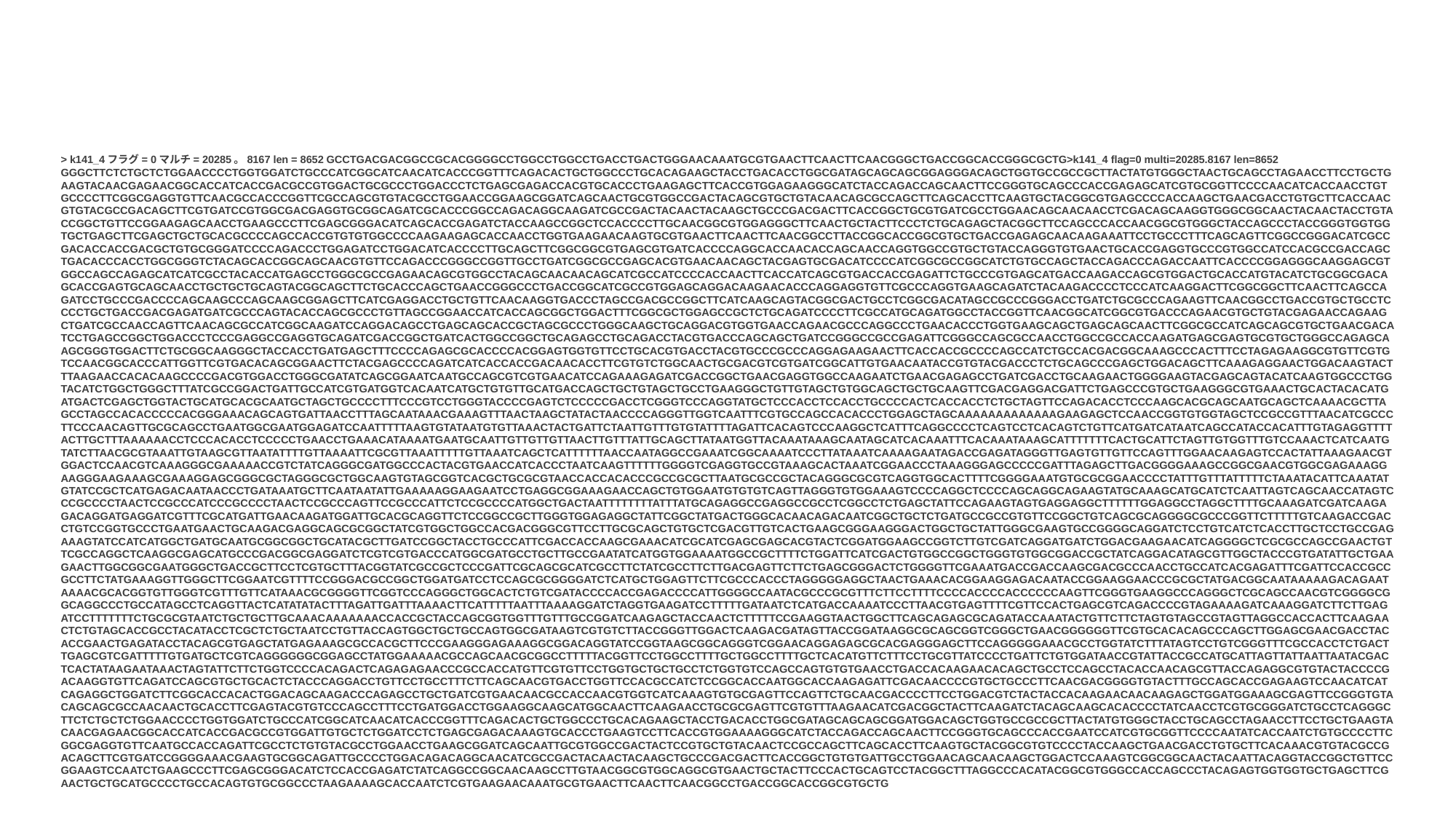

> k141_4フラグ= 0マルチ= 20285。8167 len = 8652 GCCTGACGACGGCCGCACGGGGCCTGGCCTGGCCTGACCTGACTGGGAACAAATGCGTGAACTTCAACTTCAACGGGCTGACCGGCACCGGGCGCTG>k141_4 flag=0 multi=20285.8167 len=8652 GGGCTTCTCTGCTCTGGAACCCCTGGTGGATCTGCCCATCGGCATCAACATCACCCGGTTTCAGACACTGCTGGCCCTGCACAGAAGCTACCTGACACCTGGCGATAGCAGCAGCGGAGGGACAGCTGGTGCCGCCGCTTACTATGTGGGCTAACTGCAGCCTAGAACCTTCCTGCTGAAGTACAACGAGAACGGCACCATCACCGACGCCGTGGACTGCGCCCTGGACCCTCTGAGCGAGACCACGTGCACCCTGAAGAGCTTCACCGTGGAGAAGGGCATCTACCAGACCAGCAACTTCCGGGTGCAGCCCACCGAGAGCATCGTGCGGTTCCCCAACATCACCAACCTGTGCCCCTTCGGCGAGGTGTTCAACGCCACCCGGTTCGCCAGCGTGTACGCCTGGAACCGGAAGCGGATCAGCAACTGCGTGGCCGACTACAGCGTGCTGTACAACAGCGCCAGCTTCAGCACCTTCAAGTGCTACGGCGTGAGCCCCACCAAGCTGAACGACCTGTGCTTCACCAACGTGTACGCCGACAGCTTCGTGATCCGTGGCGACGAGGTGCGGCAGATCGCACCCGGCCAGACAGGCAAGATCGCCGACTACAACTACAAGCTGCCCGACGACTTCACCGGCTGCGTGATCGCCTGGAACAGCAACAACCTCGACAGCAAGGTGGGCGGCAACTACAACTACCTGTACCGGCTGTTCCGGAAGAGCAACCTGAAGCCCTTCGAGCGGGACATCAGCACCGAGATCTACCAAGCCGGCTCCACCCCTTGCAACGGCGTGGAGGGCTTCAACTGCTACTTCCCTCTGCAGAGCTACGGCTTCCAGCCCACCAACGGCGTGGGCTACCAGCCCTACCGGGTGGTGGTGCTGAGCTTCGAGCTGCTGCACGCCCCAGCCACCGTGTGTGGCCCCAAGAAGAGCACCAACCTGGTGAAGAACAAGTGCGTGAACTTCAACTTCAACGGCCTTACCGGCACCGGCGTGCTGACCGAGAGCAACAAGAAATTCCTGCCCTTTCAGCAGTTCGGCCGGGACATCGCCGACACCACCGACGCTGTGCGGGATCCCCAGACCCTGGAGATCCTGGACATCACCCCTTGCAGCTTCGGCGGCGTGAGCGTGATCACCCCAGGCACCAACACCAGCAACCAGGTGGCCGTGCTGTACCAGGGTGTGAACTGCACCGAGGTGCCCGTGGCCATCCACGCCGACCAGCTGACACCCACCTGGCGGGTCTACAGCACCGGCAGCAACGTGTTCCAGACCCGGGCCGGTTGCCTGATCGGCGCCGAGCACGTGAACAACAGCTACGAGTGCGACATCCCCATCGGCGCCGGCATCTGTGCCAGCTACCAGACCCAGACCAATTCACCCCGGAGGGCAAGGAGCGTGGCCAGCCAGAGCATCATCGCCTACACCATGAGCCTGGGCGCCGAGAACAGCGTGGCCTACAGCAACAACAGCATCGCCATCCCCACCAACTTCACCATCAGCGTGACCACCGAGATTCTGCCCGTGAGCATGACCAAGACCAGCGTGGACTGCACCATGTACATCTGCGGCGACAGCACCGAGTGCAGCAACCTGCTGCTGCAGTACGGCAGCTTCTGCACCCAGCTGAACCGGGCCCTGACCGGCATCGCCGTGGAGCAGGACAAGAACACCCAGGAGGTGTTCGCCCAGGTGAAGCAGATCTACAAGACCCCTCCCATCAAGGACTTCGGCGGCTTCAACTTCAGCCAGATCCTGCCCGACCCCAGCAAGCCCAGCAAGCGGAGCTTCATCGAGGACCTGCTGTTCAACAAGGTGACCCTAGCCGACGCCGGCTTCATCAAGCAGTACGGCGACTGCCTCGGCGACATAGCCGCCCGGGACCTGATCTGCGCCCAGAAGTTCAACGGCCTGACCGTGCTGCCTCCCCTGCTGACCGACGAGATGATCGCCCAGTACACCAGCGCCCTGTTAGCCGGAACCATCACCAGCGGCTGGACTTTCGGCGCTGGAGCCGCTCTGCAGATCCCCTTCGCCATGCAGATGGCCTACCGGTTCAACGGCATCGGCGTGACCCAGAACGTGCTGTACGAGAACCAGAAGCTGATCGCCAACCAGTTCAACAGCGCCATCGGCAAGATCCAGGACAGCCTGAGCAGCACCGCTAGCGCCCTGGGCAAGCTGCAGGACGTGGTGAACCAGAACGCCCAGGCCCTGAACACCCTGGTGAAGCAGCTGAGCAGCAACTTCGGCGCCATCAGCAGCGTGCTGAACGACATCCTGAGCCGGCTGGACCCTCCCGAGGCCGAGGTGCAGATCGACCGGCTGATCACTGGCCGGCTGCAGAGCCTGCAGACCTACGTGACCCAGCAGCTGATCCGGGCCGCCGAGATTCGGGCCAGCGCCAACCTGGCCGCCACCAAGATGAGCGAGTGCGTGCTGGGCCAGAGCAAGCGGGTGGACTTCTGCGGCAAGGGCTACCACCTGATGAGCTTTCCCCAGAGCGCACCCCACGGAGTGGTGTTCCTGCACGTGACCTACGTGCCCGCCCAGGAGAAGAACTTCACCACCGCCCCAGCCATCTGCCACGACGGCAAAGCCCACTTTCCTAGAGAAGGCGTGTTCGTGTCCAACGGCACCCATTGGTTCGTGACACAGCGGAACTTCTACGAGCCCCAGATCATCACCACCGACAACACCTTCGTGTCTGGCAACTGCGACGTCGTGATCGGCATTGTGAACAATACCGTGTACGACCCTCTGCAGCCCGAGCTGGACAGCTTCAAAGAGGAACTGGACAAGTACTTTAAGAACCACACAAGCCCCGACGTGGACCTGGGCGATATCAGCGGAATCAATGCCAGCGTCGTGAACATCCAGAAAGAGATCGACCGGCTGAACGAGGTGGCCAAGAATCTGAACGAGAGCCTGATCGACCTGCAAGAACTGGGGAAGTACGAGCAGTACATCAAGTGGCCCTGGTACATCTGGCTGGGCTTTATCGCCGGACTGATTGCCATCGTGATGGTCACAATCATGCTGTGTTGCATGACCAGCTGCTGTAGCTGCCTGAAGGGCTGTTGTAGCTGTGGCAGCTGCTGCAAGTTCGACGAGGACGATTCTGAGCCCGTGCTGAAGGGCGTGAAACTGCACTACACATGATGACTCGAGCTGGTACTGCATGCACGCAATGCTAGCTGCCCCTTTCCCGTCCTGGGTACCCCGAGTCTCCCCCGACCTCGGGTCCCAGGTATGCTCCCACCTCCACCTGCCCCACTCACCACCTCTGCTAGTTCCAGACACCTCCCAAGCACGCAGCAATGCAGCTCAAAACGCTTAGCCTAGCCACACCCCCACGGGAAACAGCAGTGATTAACCTTTAGCAATAAACGAAAGTTTAACTAAGCTATACTAACCCCAGGGTTGGTCAATTTCGTGCCAGCCACACCCTGGAGCTAGCAAAAAAAAAAAAAGAAGAGCTCCAACCGGTGTGGTAGCTCCGCCGTTTAACATCGCCCTTCCCAACAGTTGCGCAGCCTGAATGGCGAATGGAGATCCAATTTTTAAGTGTATAATGTGTTAAACTACTGATTCTAATTGTTTGTGTATTTTAGATTCACAGTCCCAAGGCTCATTTCAGGCCCCTCAGTCCTCACAGTCTGTTCATGATCATAATCAGCCATACCACATTTGTAGAGGTTTTACTTGCTTTAAAAAACCTCCCACACCTCCCCCTGAACCTGAAACATAAAATGAATGCAATTGTTGTTGTTAACTTGTTTATTGCAGCTTATAATGGTTACAAATAAAGCAATAGCATCACAAATTTCACAAATAAAGCATTTTTTTCACTGCATTCTAGTTGTGGTTTGTCCAAACTCATCAATGTATCTTAACGCGTAAATTGTAAGCGTTAATATTTTGTTAAAATTCGCGTTAAATTTTTGTTAAATCAGCTCATTTTTTAACCAATAGGCCGAAATCGGCAAAATCCCTTATAAATCAAAAGAATAGACCGAGATAGGGTTGAGTGTTGTTCCAGTTTGGAACAAGAGTCCACTATTAAAGAACGTGGACTCCAACGTCAAAGGGCGAAAAACCGTCTATCAGGGCGATGGCCCACTACGTGAACCATCACCCTAATCAAGTTTTTTGGGGTCGAGGTGCCGTAAAGCACTAAATCGGAACCCTAAAGGGAGCCCCCGATTTAGAGCTTGACGGGGAAAGCCGGCGAACGTGGCGAGAAAGGAAGGGAAGAAAGCGAAAGGAGCGGGCGCTAGGGCGCTGGCAAGTGTAGCGGTCACGCTGCGCGTAACCACCACACCCGCCGCGCTTAATGCGCCGCTACAGGGCGCGTCAGGTGGCACTTTTCGGGGAAATGTGCGCGGAACCCCTATTTGTTTATTTTTCTAAATACATTCAAATATGTATCCGCTCATGAGACAATAACCCTGATAAATGCTTCAATAATATTGAAAAAGGAAGAATCCTGAGGCGGAAAGAACCAGCTGTGGAATGTGTGTCAGTTAGGGTGTGGAAAGTCCCCAGGCTCCCCAGCAGGCAGAAGTATGCAAAGCATGCATCTCAATTAGTCAGCAACCATAGTCCCGCCCCTAACTCCGCCCATCCCGCCCCTAACTCCGCCCAGTTCCGCCCATTCTCCGCCCCATGGCTGACTAATTTTTTTTATTTATGCAGAGGCCGAGGCCGCCTCGGCCTCTGAGCTATTCCAGAAGTAGTGAGGAGGCTTTTTTGGAGGCCTAGGCTTTTGCAAAGATCGATCAAGAGACAGGATGAGGATCGTTTCGCATGATTGAACAAGATGGATTGCACGCAGGTTCTCCGGCCGCTTGGGTGGAGAGGCTATTCGGCTATGACTGGGCACAACAGACAATCGGCTGCTCTGATGCCGCCGTGTTCCGGCTGTCAGCGCAGGGGCGCCCGGTTCTTTTTGTCAAGACCGACCTGTCCGGTGCCCTGAATGAACTGCAAGACGAGGCAGCGCGGCTATCGTGGCTGGCCACGACGGGCGTTCCTTGCGCAGCTGTGCTCGACGTTGTCACTGAAGCGGGAAGGGACTGGCTGCTATTGGGCGAAGTGCCGGGGCAGGATCTCCTGTCATCTCACCTTGCTCCTGCCGAGAAAGTATCCATCATGGCTGATGCAATGCGGCGGCTGCATACGCTTGATCCGGCTACCTGCCCATTCGACCACCAAGCGAAACATCGCATCGAGCGAGCACGTACTCGGATGGAAGCCGGTCTTGTCGATCAGGATGATCTGGACGAAGAACATCAGGGGCTCGCGCCAGCCGAACTGTTCGCCAGGCTCAAGGCGAGCATGCCCGACGGCGAGGATCTCGTCGTGACCCATGGCGATGCCTGCTTGCCGAATATCATGGTGGAAAATGGCCGCTTTTCTGGATTCATCGACTGTGGCCGGCTGGGTGTGGCGGACCGCTATCAGGACATAGCGTTGGCTACCCGTGATATTGCTGAAGAACTTGGCGGCGAATGGGCTGACCGCTTCCTCGTGCTTTACGGTATCGCCGCTCCCGATTCGCAGCGCATCGCCTTCTATCGCCTTCTTGACGAGTTCTTCTGAGCGGGACTCTGGGGTTCGAAATGACCGACCAAGCGACGCCCAACCTGCCATCACGAGATTTCGATTCCACCGCCGCCTTCTATGAAAGGTTGGGCTTCGGAATCGTTTTCCGGGACGCCGGCTGGATGATCCTCCAGCGCGGGGATCTCATGCTGGAGTTCTTCGCCCACCCTAGGGGGAGGCTAACTGAAACACGGAAGGAGACAATACCGGAAGGAACCCGCGCTATGACGGCAATAAAAAGACAGAATAAAACGCACGGTGTTGGGTCGTTTGTTCATAAACGCGGGGTTCGGTCCCAGGGCTGGCACTCTGTCGATACCCCACCGAGACCCCATTGGGGCCAATACGCCCGCGTTTCTTCCTTTTCCCCACCCCACCCCCCAAGTTCGGGTGAAGGCCCAGGGCTCGCAGCCAACGTCGGGGCGGCAGGCCCTGCCATAGCCTCAGGTTACTCATATATACTTTAGATTGATTTAAAACTTCATTTTTAATTTAAAAGGATCTAGGTGAAGATCCTTTTTGATAATCTCATGACCAAAATCCCTTAACGTGAGTTTTCGTTCCACTGAGCGTCAGACCCCGTAGAAAAGATCAAAGGATCTTCTTGAGATCCTTTTTTTCTGCGCGTAATCTGCTGCTTGCAAACAAAAAAACCACCGCTACCAGCGGTGGTTTGTTTGCCGGATCAAGAGCTACCAACTCTTTTTCCGAAGGTAACTGGCTTCAGCAGAGCGCAGATACCAAATACTGTTCTTCTAGTGTAGCCGTAGTTAGGCCACCACTTCAAGAACTCTGTAGCACCGCCTACATACCTCGCTCTGCTAATCCTGTTACCAGTGGCTGCTGCCAGTGGCGATAAGTCGTGTCTTACCGGGTTGGACTCAAGACGATAGTTACCGGATAAGGCGCAGCGGTCGGGCTGAACGGGGGGTTCGTGCACACAGCCCAGCTTGGAGCGAACGACCTACACCGAACTGAGATACCTACAGCGTGAGCTATGAGAAAGCGCCACGCTTCCCGAAGGGAGAAAGGCGGACAGGTATCCGGTAAGCGGCAGGGTCGGAACAGGAGAGCGCACGAGGGAGCTTCCAGGGGGAAACGCCTGGTATCTTTATAGTCCTGTCGGGTTTCGCCACCTCTGACTTGAGCGTCGATTTTTGTGATGCTCGTCAGGGGGGCGGAGCCTATGGAAAAACGCCAGCAACGCGGCCTTTTTACGGTTCCTGGCCTTTTGCTGGCCTTTTGCTCACATGTTCTTTCCTGCGTTATCCCCTGATTCTGTGGATAACCGTATTACCGCCATGCATTAGTTATTAATTAATACGACTCACTATAAGAATAAACTAGTATTCTTCTGGTCCCCACAGACTCAGAGAGAACCCGCCACCATGTTCGTGTTCCTGGTGCTGCTGCCTCTGGTGTCCAGCCAGTGTGTGAACCTGACCACAAGAACACAGCTGCCTCCAGCCTACACCAACAGCGTTACCAGAGGCGTGTACTACCCCGACAAGGTGTTCAGATCCAGCGTGCTGCACTCTACCCAGGACCTGTTCCTGCCTTTCTTCAGCAACGTGACCTGGTTCCACGCCATCTCCGGCACCAATGGCACCAAGAGATTCGACAACCCCGTGCTGCCCTTCAACGACGGGGTGTACTTTGCCAGCACCGAGAAGTCCAACATCATCAGAGGCTGGATCTTCGGCACCACACTGGACAGCAAGACCCAGAGCCTGCTGATCGTGAACAACGCCACCAACGTGGTCATCAAAGTGTGCGAGTTCCAGTTCTGCAACGACCCCTTCCTGGACGTCTACTACCACAAGAACAACAAGAGCTGGATGGAAAGCGAGTTCCGGGTGTACAGCAGCGCCAACAACTGCACCTTCGAGTACGTGTCCCAGCCTTTCCTGATGGACCTGGAAGGCAAGCATGGCAACTTCAAGAACCTGCGCGAGTTCGTGTTTAAGAACATCGACGGCTACTTCAAGATCTACAGCAAGCACACCCCTATCAACCTCGTGCGGGATCTGCCTCAGGGCTTCTCTGCTCTGGAACCCCTGGTGGATCTGCCCATCGGCATCAACATCACCCGGTTTCAGACACTGCTGGCCCTGCACAGAAGCTACCTGACACCTGGCGATAGCAGCAGCGGATGGACAGCTGGTGCCGCCGCTTACTATGTGGGCTACCTGCAGCCTAGAACCTTCCTGCTGAAGTACAACGAGAACGGCACCATCACCGACGCCGTGGATTGTGCTCTGGATCCTCTGAGCGAGACAAAGTGCACCCTGAAGTCCTTCACCGTGGAAAAGGGCATCTACCAGACCAGCAACTTCCGGGTGCAGCCCACCGAATCCATCGTGCGGTTCCCCAATATCACCAATCTGTGCCCCTTCGGCGAGGTGTTCAATGCCACCAGATTCGCCTCTGTGTACGCCTGGAACCTGAAGCGGATCAGCAATTGCGTGGCCGACTACTCCGTGCTGTACAACTCCGCCAGCTTCAGCACCTTCAAGTGCTACGGCGTGTCCCCTACCAAGCTGAACGACCTGTGCTTCACAAACGTGTACGCCGACAGCTTCGTGATCCGGGGAAACGAAGTGCGGCAGATTGCCCCTGGACAGACAGGCAACATCGCCGACTACAACTACAAGCTGCCCGACGACTTCACCGGCTGTGTGATTGCCTGGAACAGCAACAAGCTGGACTCCAAAGTCGGCGGCAACTACAATTACAGGTACCGGCTGTTCCGGAAGTCCAATCTGAAGCCCTTCGAGCGGGACATCTCCACCGAGATCTATCAGGCCGGCAACAAGCCTTGTAACGGCGTGGCAGGCGTGAACTGCTACTTCCCACTGCAGTCCTACGGCTTTAGGCCCACATACGGCGTGGGCCACCAGCCCTACAGAGTGGTGGTGCTGAGCTTCGAACTGCTGCATGCCCCTGCCACAGTGTGCGGCCCTAAGAAAAGCACCAATCTCGTGAAGAACAAATGCGTGAACTTCAACTTCAACGGCCTGACCGGCACCGGCGTGCTG